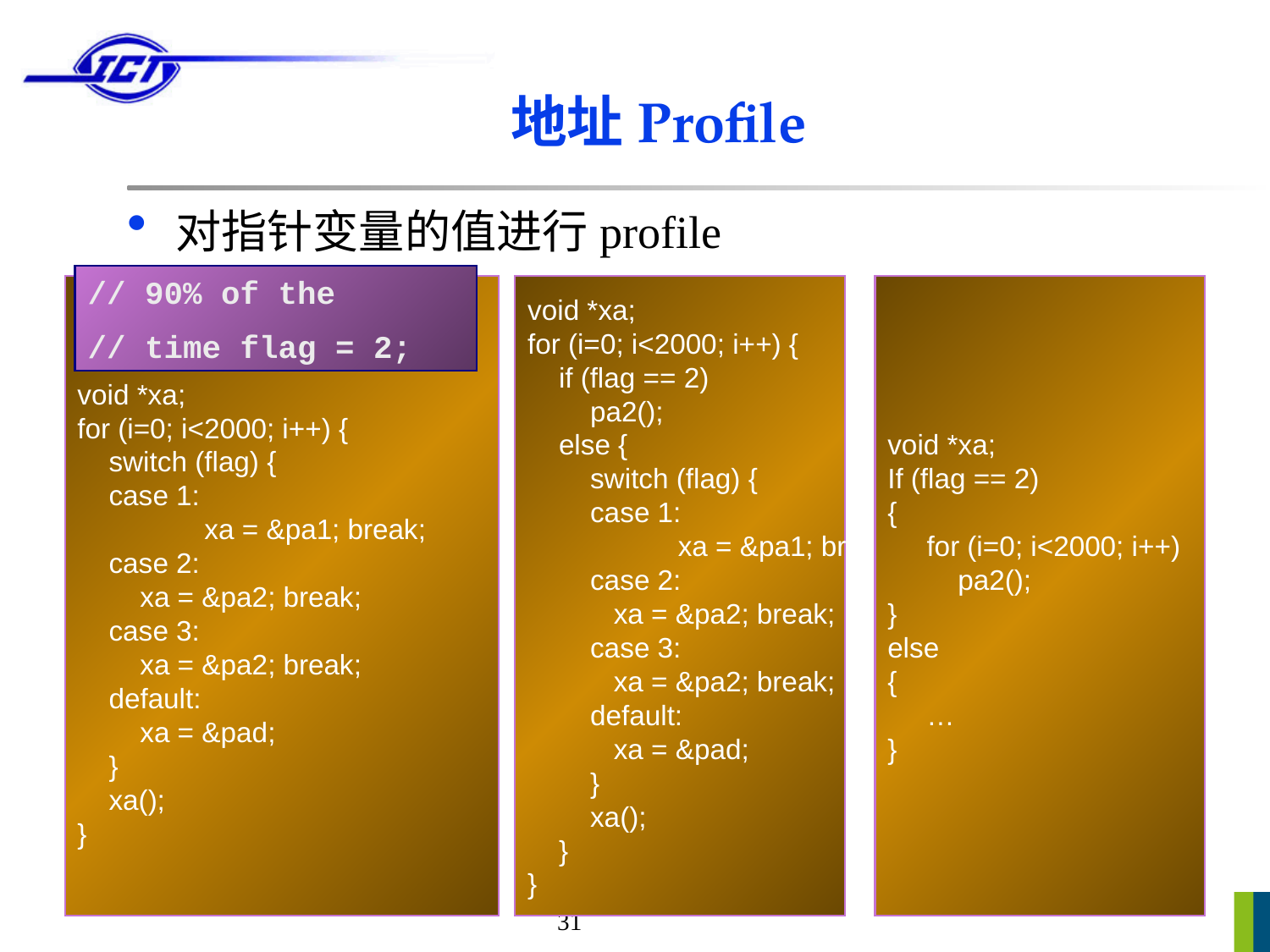

# 地址Profile
对指针变量的值进行profile
// 90% of the
// time flag = 2;

void *xa;
for (i=0; i<2000; i++) {
    switch (flag) {
    case 1:
	xa = &pa1; break;
    case 2:
        xa = &pa2; break;
    case 3:
        xa = &pa2; break;
    default:
        xa = &pad;
    }
    xa();
}
void *xa;
for (i=0; i<2000; i++) {
    if (flag == 2)
        pa2();
    else {
        switch (flag) {
        case 1:
	   xa = &pa1; break;
        case 2:
           xa = &pa2; break;
        case 3:
           xa = &pa2; break;
        default:
           xa = &pad;
        }
        xa();
    }
}
void *xa;
If (flag == 2)
{
     for (i=0; i<2000; i++)
         pa2();
}
else
{
     …
}